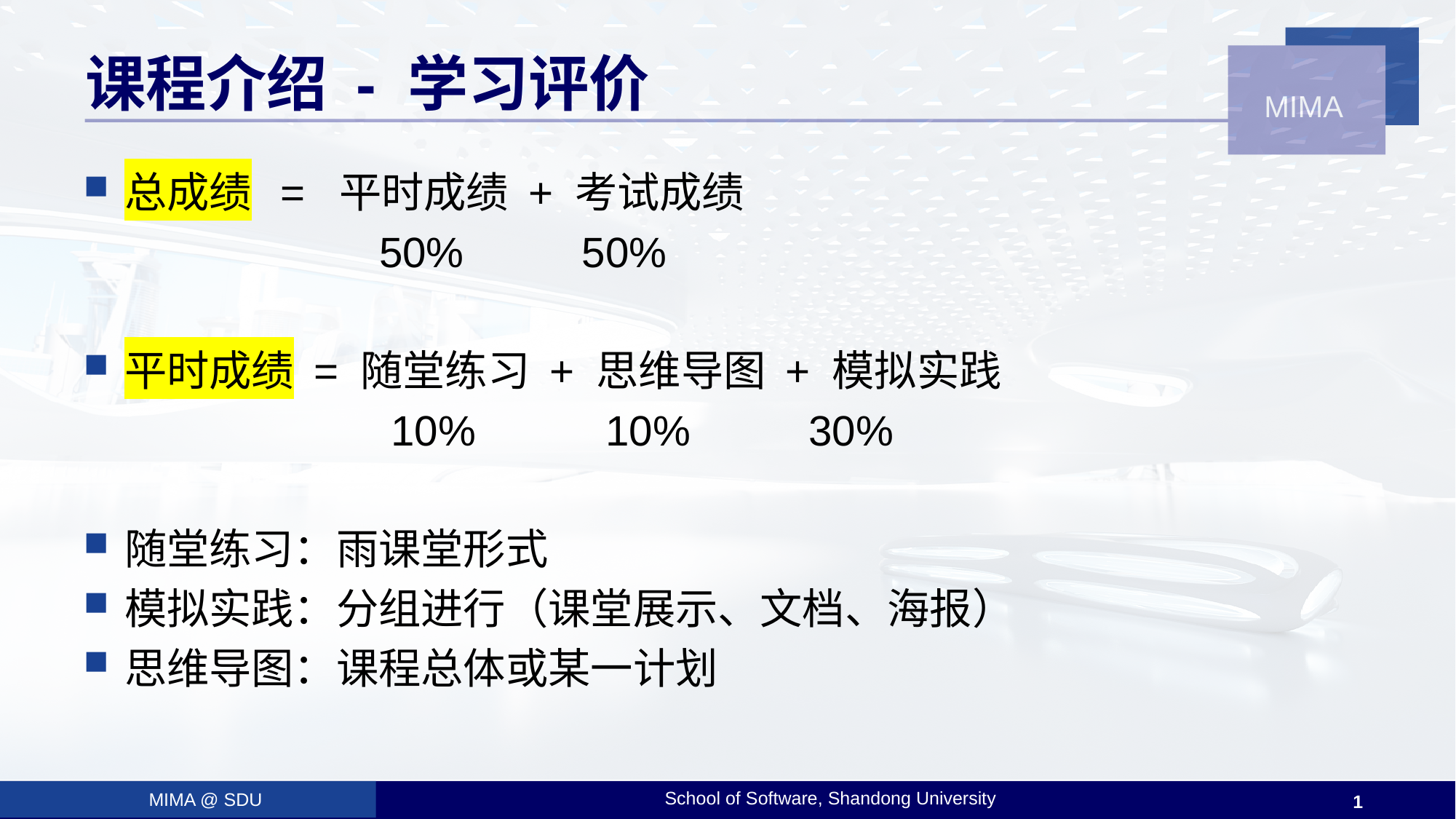

# 课程介绍 - 学习评价
总成绩  =  平时成绩 + 考试成绩
                         50%          50%

平时成绩 = 随堂练习 + 思维导图 + 模拟实践
                          10%           10%          30%

随堂练习：雨课堂形式
模拟实践：分组进行（课堂展示、文档、海报）
思维导图：课程总体或某一计划